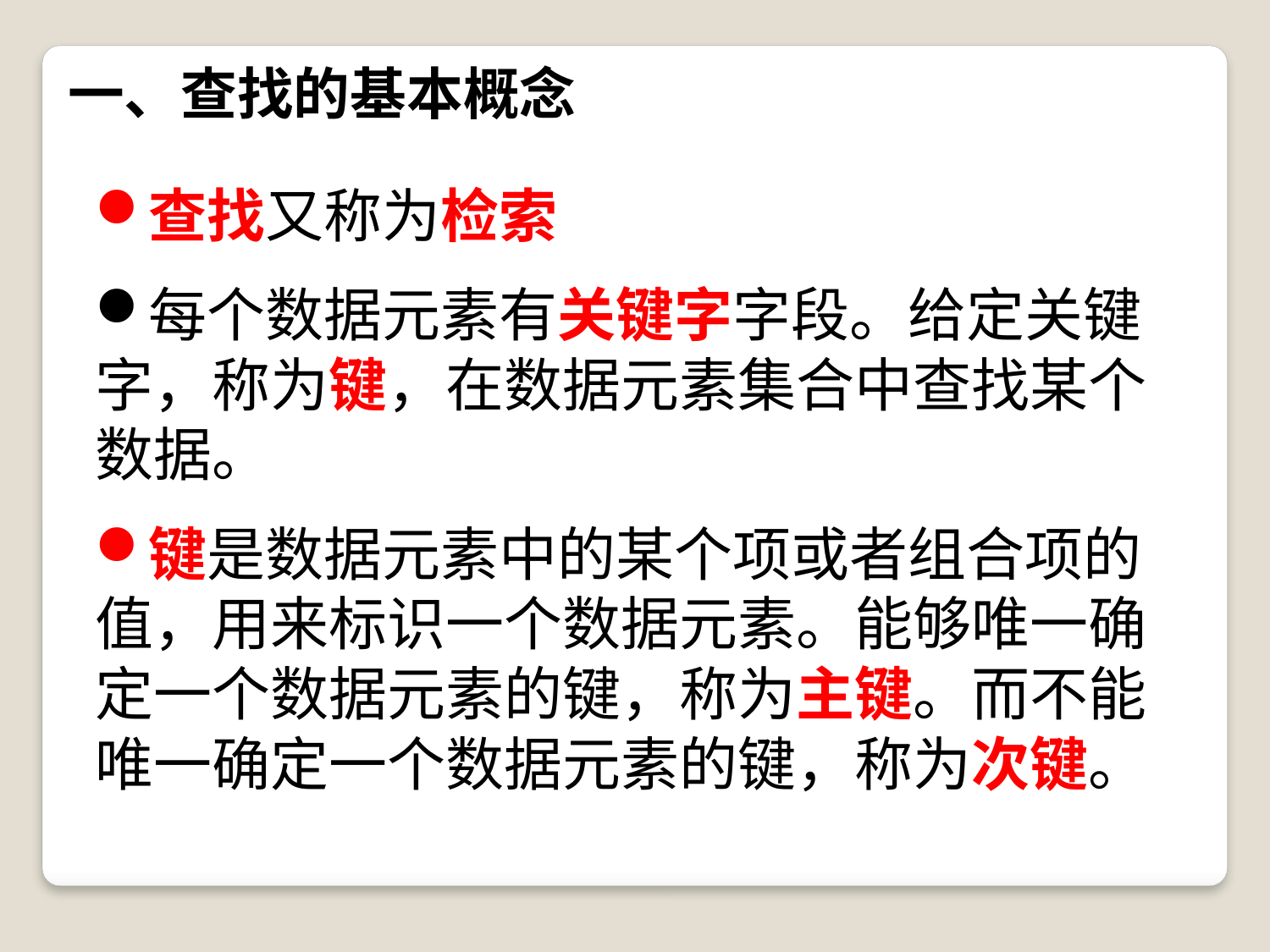

# 一、查找的基本概念
查找又称为检索
每个数据元素有关键字字段。给定关键字，称为键，在数据元素集合中查找某个数据。
键是数据元素中的某个项或者组合项的值，用来标识一个数据元素。能够唯一确定一个数据元素的键，称为主键。而不能唯一确定一个数据元素的键，称为次键。